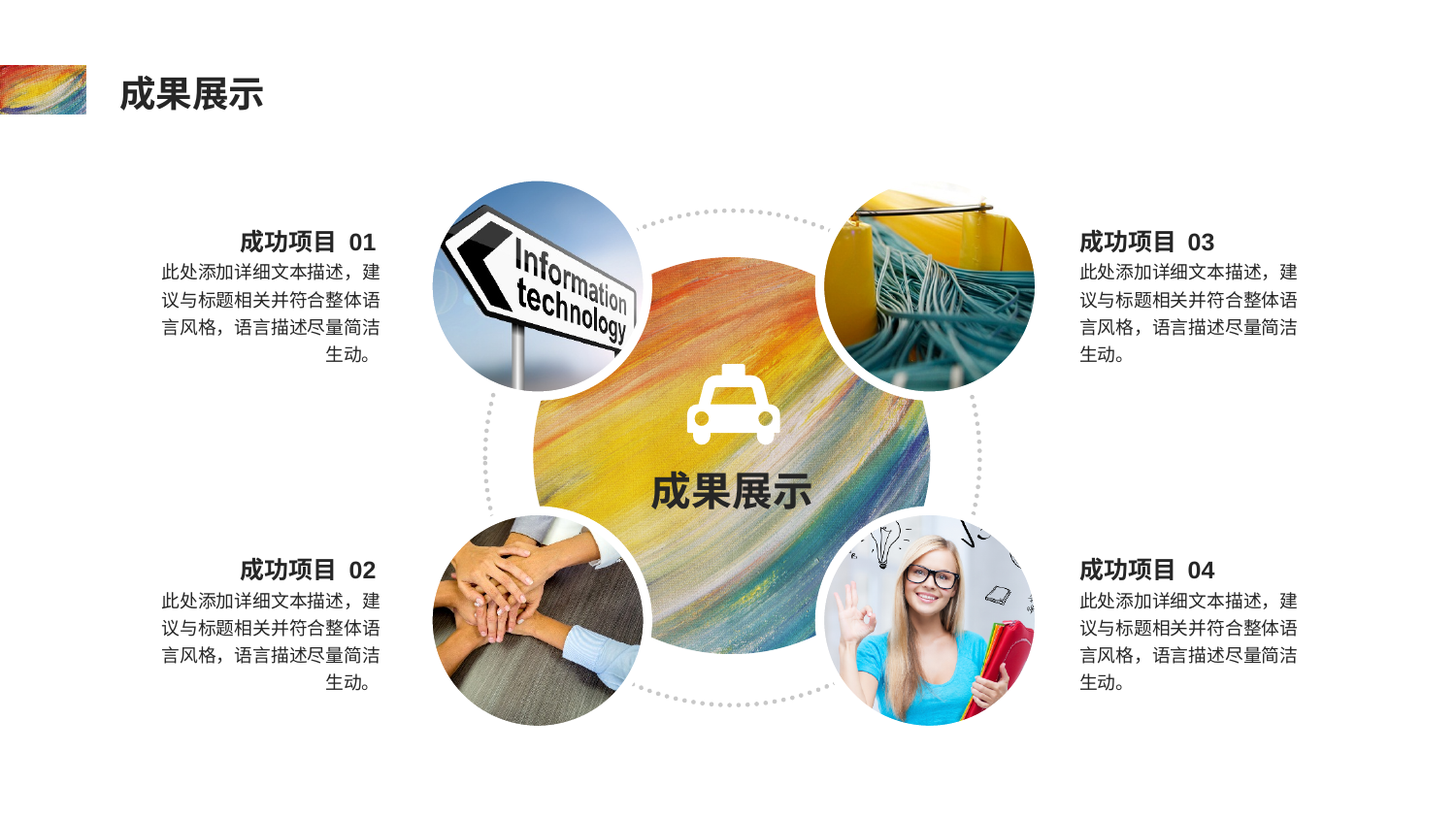

# 成果展示

成功项目 01
此处添加详细文本描述，建议与标题相关并符合整体语言风格，语言描述尽量简洁生动。
成功项目 03
此处添加详细文本描述，建议与标题相关并符合整体语言风格，语言描述尽量简洁生动。

成果展示

成功项目 02
此处添加详细文本描述，建议与标题相关并符合整体语言风格，语言描述尽量简洁生动。
成功项目 04
此处添加详细文本描述，建议与标题相关并符合整体语言风格，语言描述尽量简洁生动。